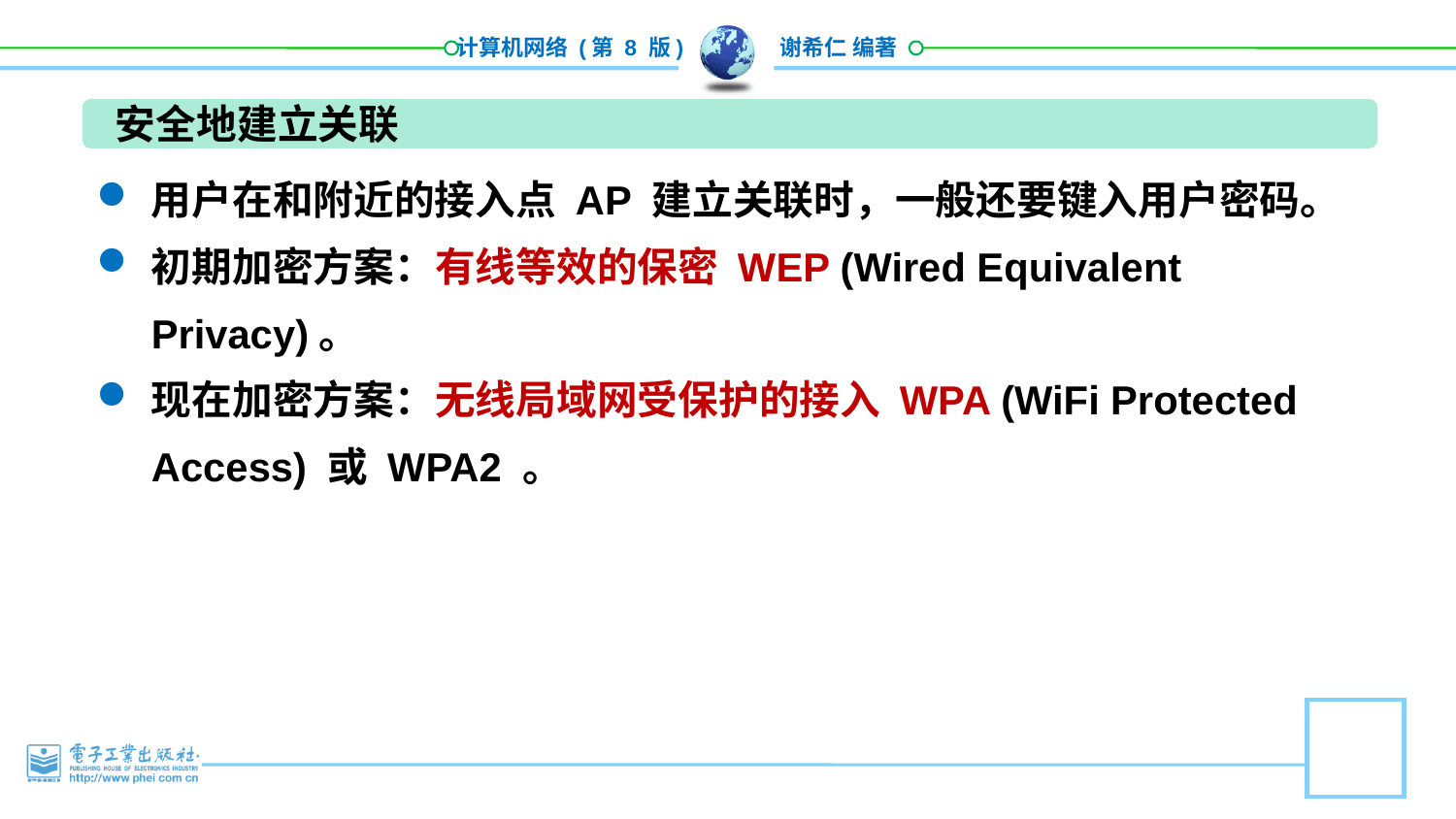

安全地建立关联

用户在和附近的接入点 AP 建立关联时，一般还要键入用户密码。
初期加密方案：有线等效的保密 WEP (Wired Equivalent Privacy)。
现在加密方案：无线局域网受保护的接入 WPA (WiFi Protected Access) 或 WPA2 。